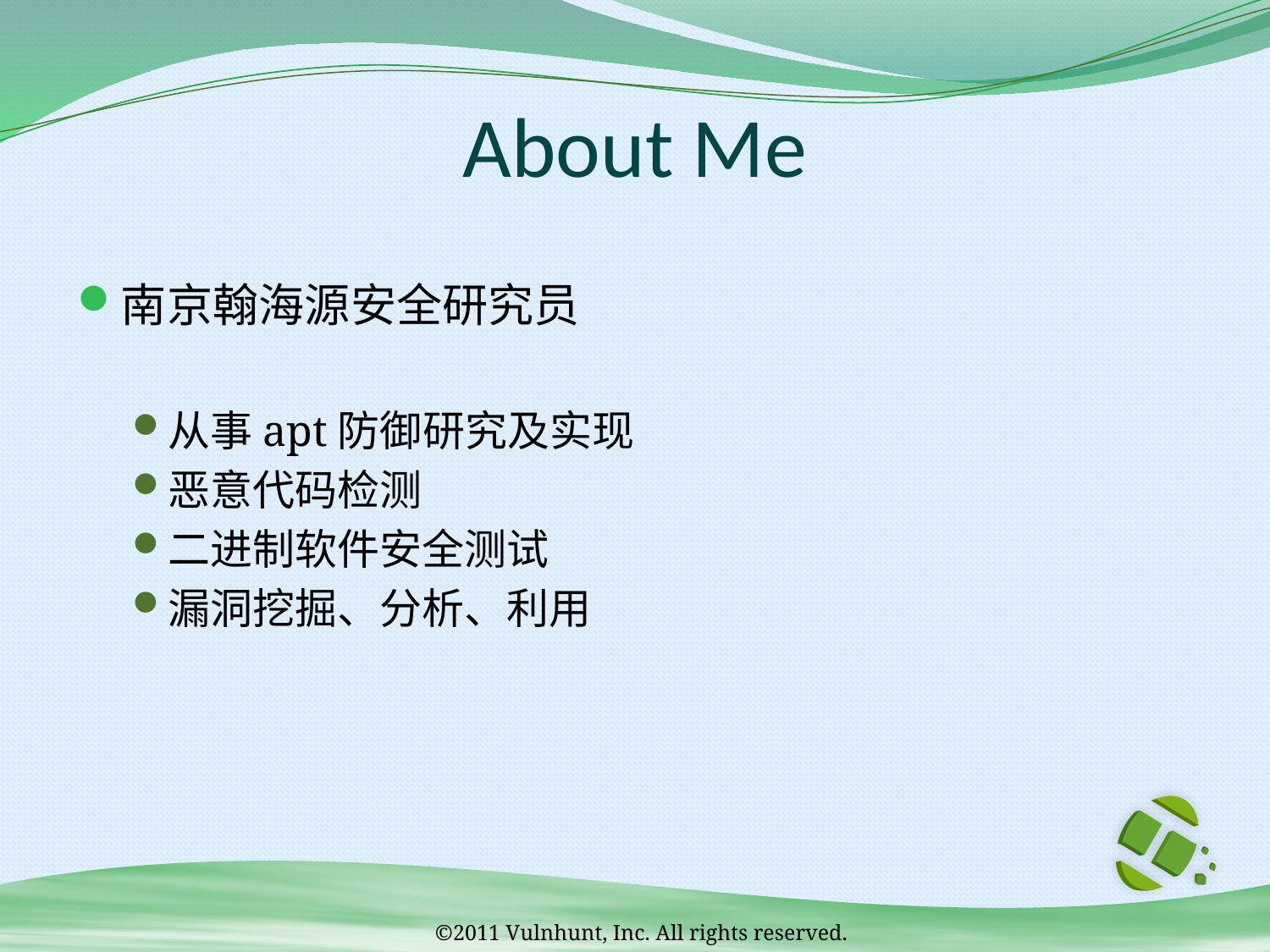

# About Me

南京翰海源安全研究员

从事apt防御研究及实现
恶意代码检测
二进制软件安全测试
漏洞挖掘、分析、利用